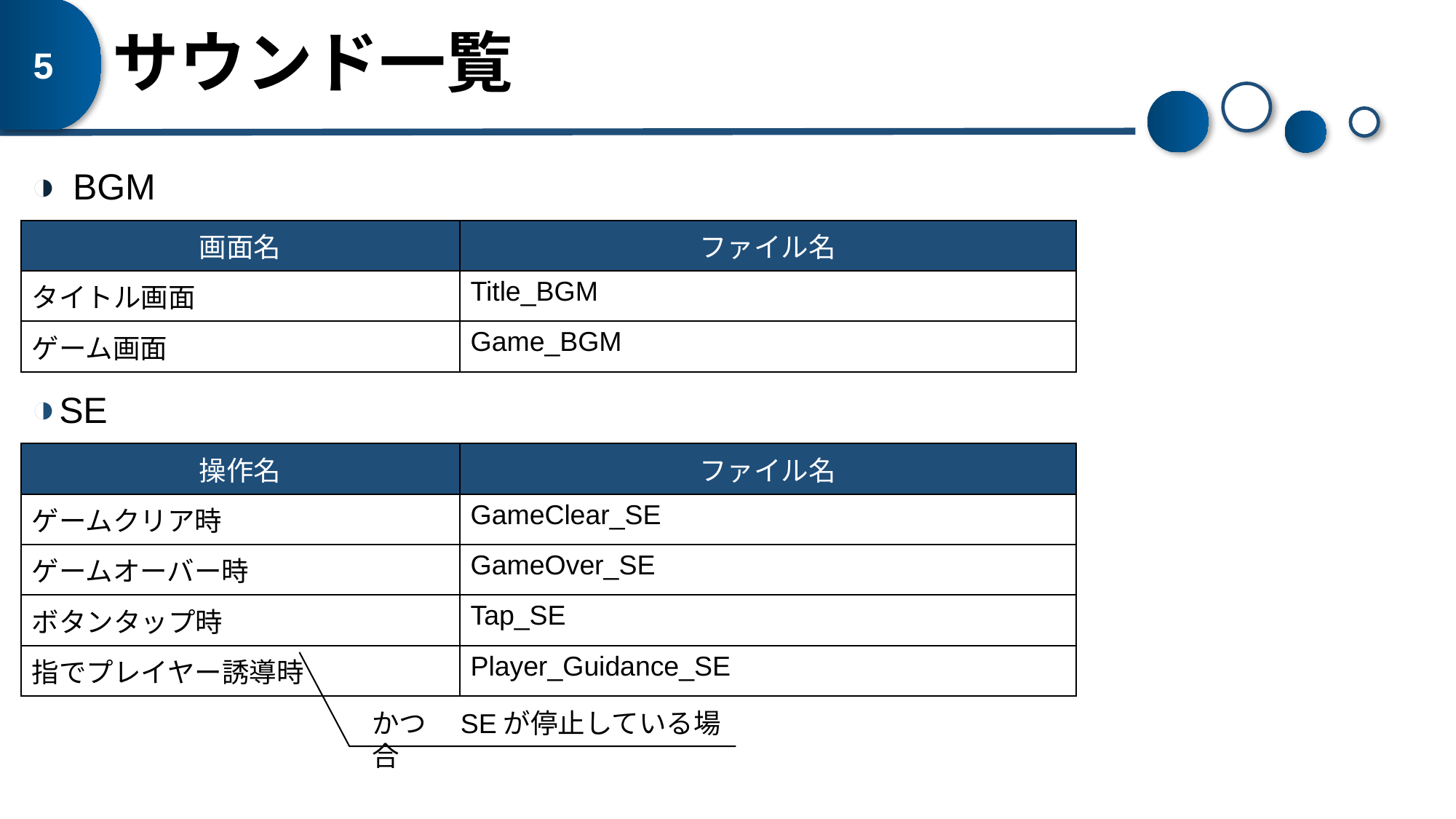

# サウンド一覧
5
BGM
| 画面名 | ファイル名 |
| --- | --- |
| タイトル画面 | Title\_BGM |
| ゲーム画面 | Game\_BGM |
SE
| 操作名 | ファイル名 |
| --- | --- |
| ゲームクリア時 | GameClear\_SE |
| ゲームオーバー時 | GameOver\_SE |
| ボタンタップ時 | Tap\_SE |
| 指でプレイヤー誘導時 | Player\_Guidance\_SE |

かつ　SEが停止している場合